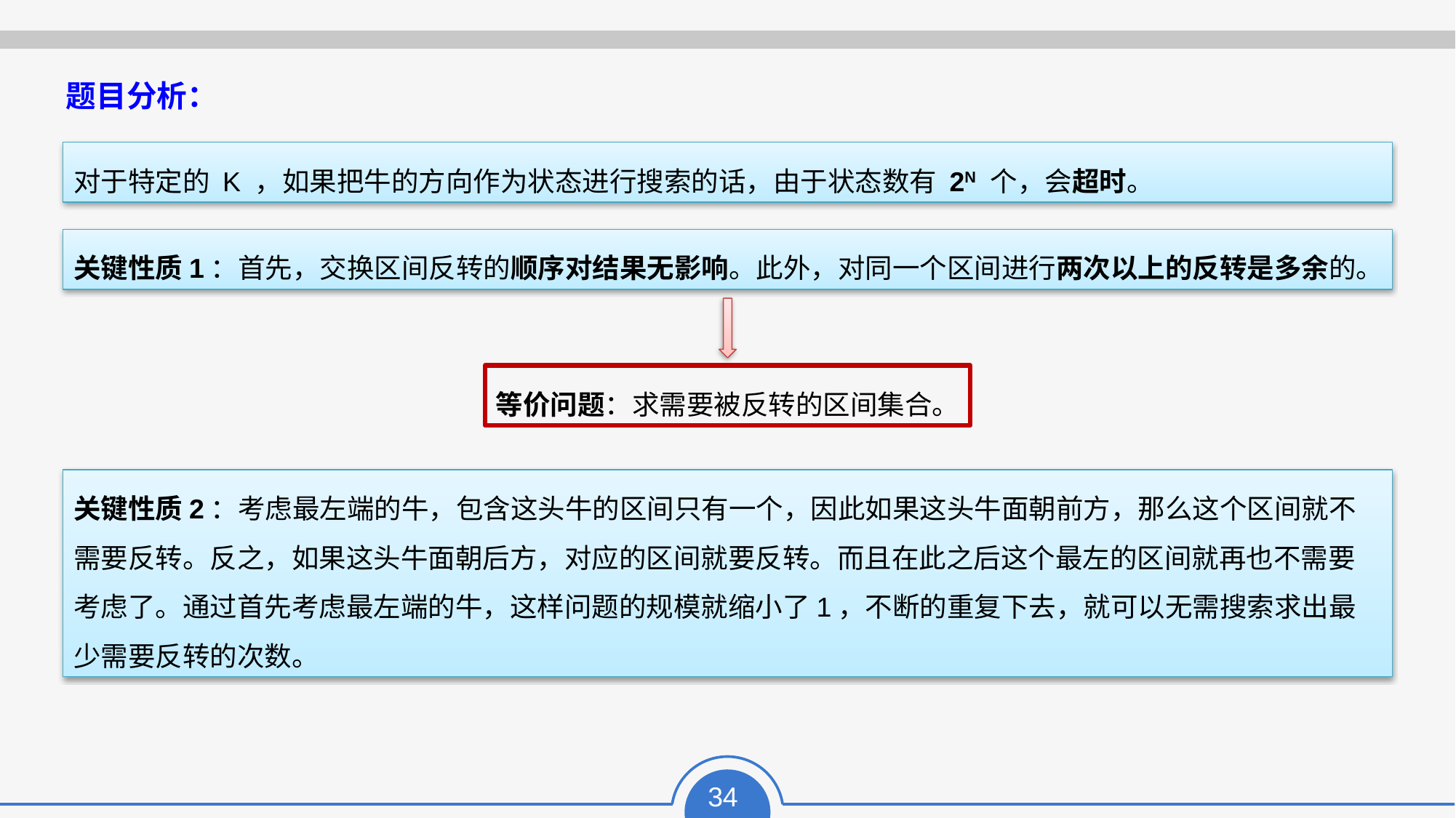

题目分析：
对于特定的 K ，如果把牛的方向作为状态进行搜索的话，由于状态数有 2N 个，会超时。
关键性质1：首先，交换区间反转的顺序对结果无影响。此外，对同一个区间进行两次以上的反转是多余的。

等价问题：求需要被反转的区间集合。
关键性质2：考虑最左端的牛，包含这头牛的区间只有一个，因此如果这头牛面朝前方，那么这个区间就不需要反转。反之，如果这头牛面朝后方，对应的区间就要反转。而且在此之后这个最左的区间就再也不需要考虑了。通过首先考虑最左端的牛，这样问题的规模就缩小了1，不断的重复下去，就可以无需搜索求出最少需要反转的次数。